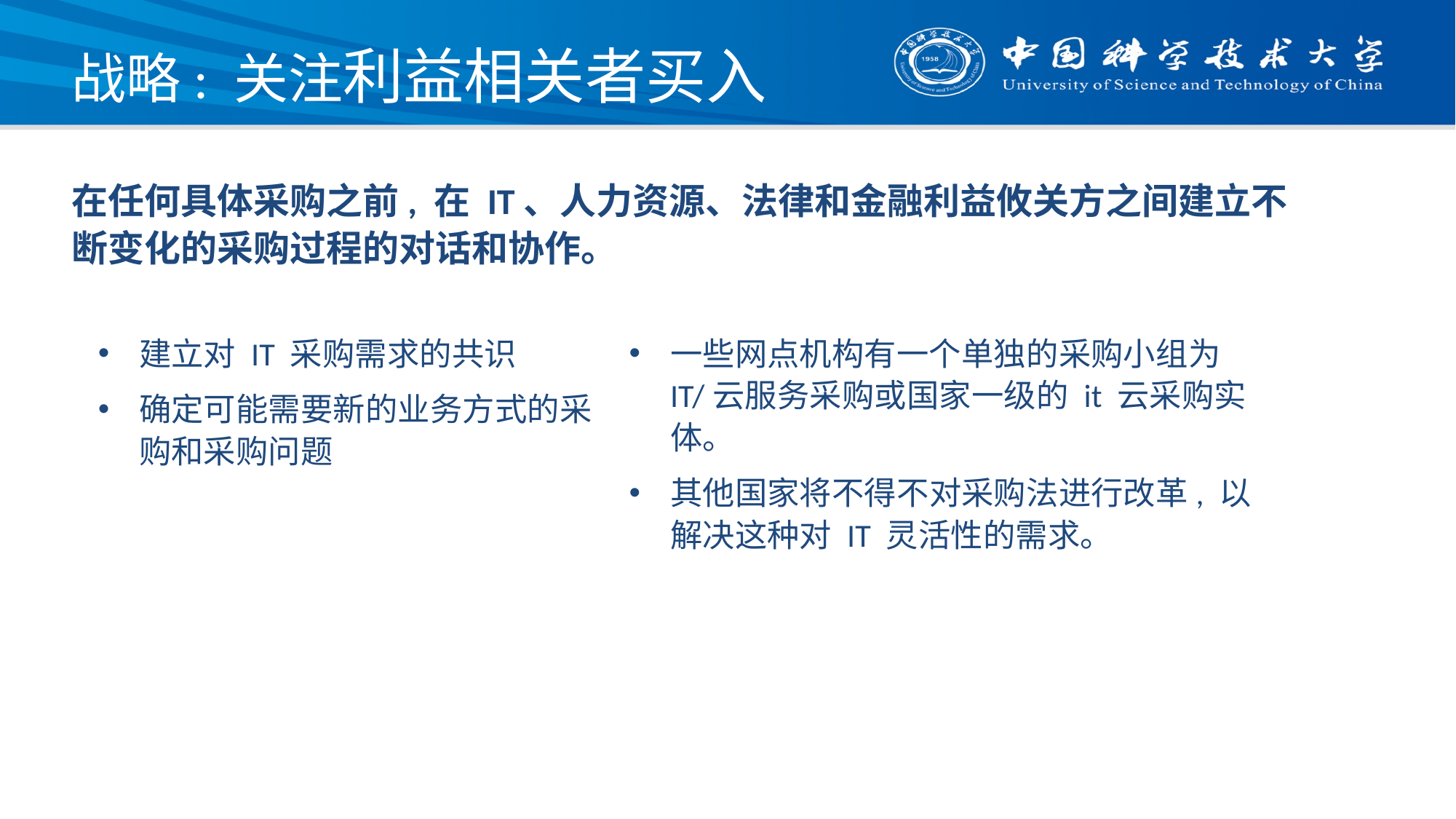

# 战略: 关注利益相关者买入
在任何具体采购之前, 在 IT、人力资源、法律和金融利益攸关方之间建立不断变化的采购过程的对话和协作。

建立对 IT 采购需求的共识
确定可能需要新的业务方式的采购和采购问题

一些网点机构有一个单独的采购小组为 IT/云服务采购或国家一级的 it 云采购实体。
其他国家将不得不对采购法进行改革, 以解决这种对 IT 灵活性的需求。